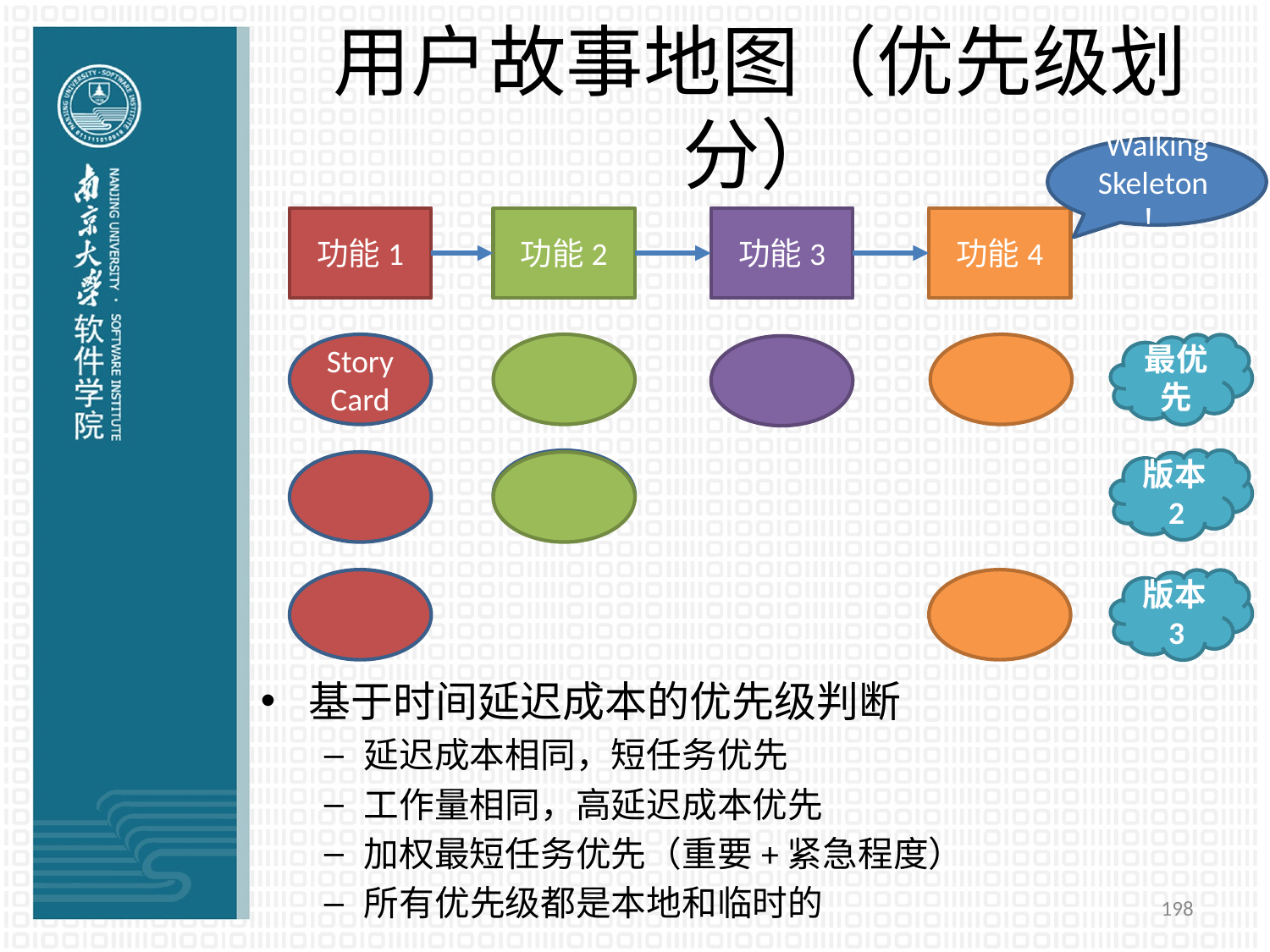

# 用户故事地图（优先级划分）
Walking Skeleton！
功能1
功能2
功能3
功能4
StoryCard

最优先

版本2

版本3
基于时间延迟成本的优先级判断
延迟成本相同，短任务优先
工作量相同，高延迟成本优先
加权最短任务优先（重要+紧急程度）
所有优先级都是本地和临时的
198